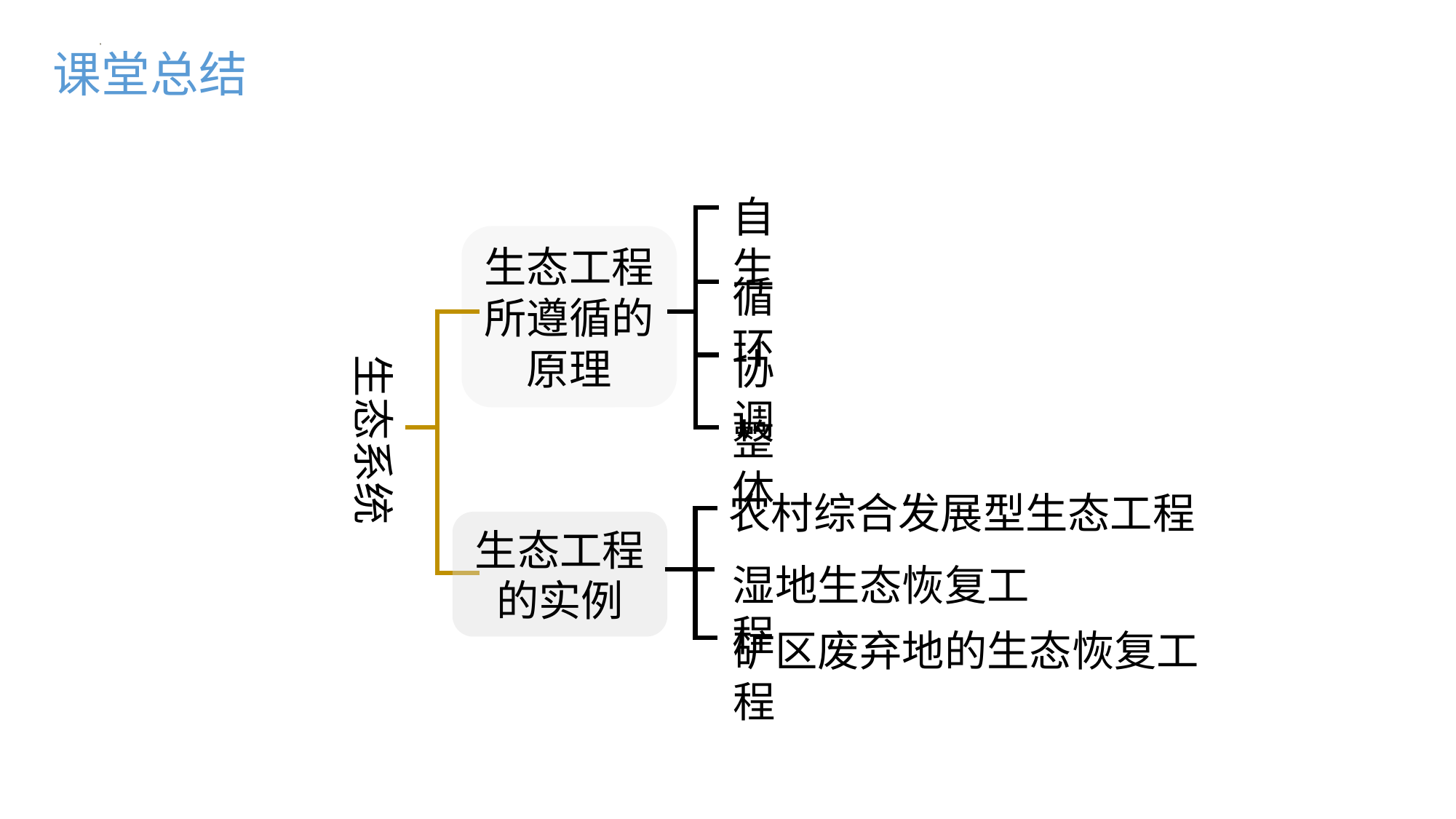

课堂总结
自生

生态工程所遵循的原理
循环

协调
生态系统
整体
农村综合发展型生态工程

生态工程的实例
湿地生态恢复工程
矿区废弃地的生态恢复工程